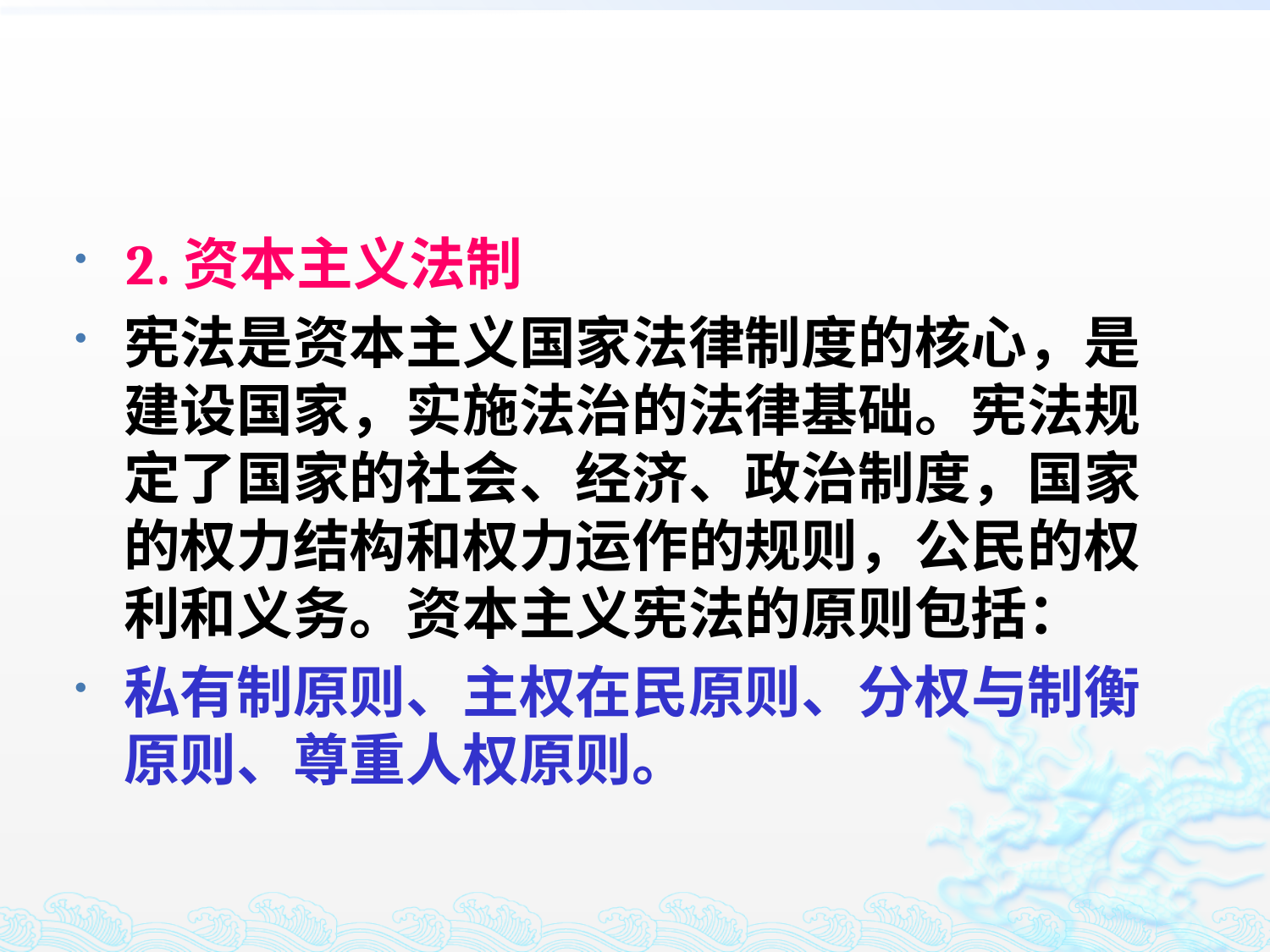

2.资本主义法制
宪法是资本主义国家法律制度的核心，是建设国家，实施法治的法律基础。宪法规定了国家的社会、经济、政治制度，国家的权力结构和权力运作的规则，公民的权利和义务。资本主义宪法的原则包括：
私有制原则、主权在民原则、分权与制衡原则、尊重人权原则。